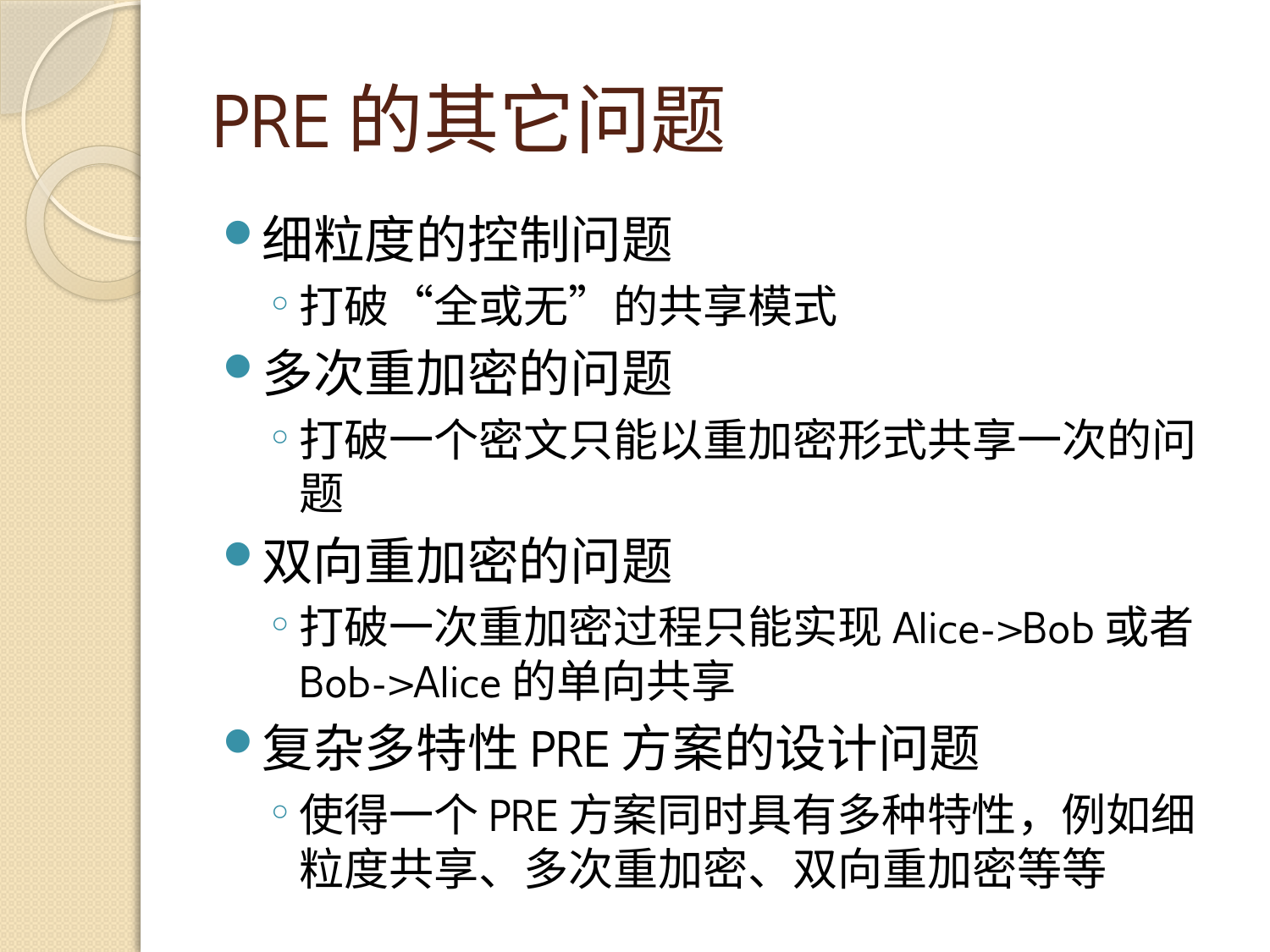

# PRE的其它问题
细粒度的控制问题
打破“全或无”的共享模式
多次重加密的问题
打破一个密文只能以重加密形式共享一次的问题
双向重加密的问题
打破一次重加密过程只能实现Alice->Bob或者Bob->Alice的单向共享
复杂多特性PRE方案的设计问题
使得一个PRE方案同时具有多种特性，例如细粒度共享、多次重加密、双向重加密等等